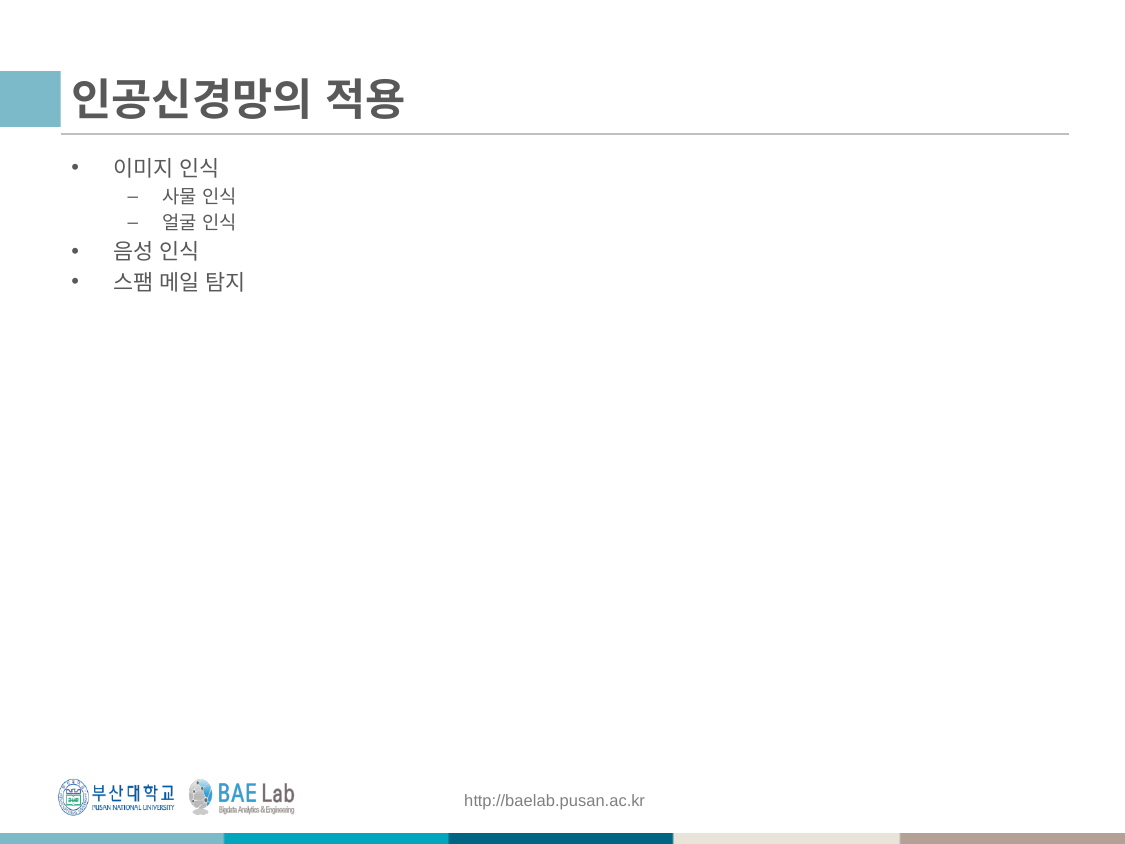

# 인공신경망의 적용
이미지 인식
사물 인식
얼굴 인식
음성 인식
스팸 메일 탐지